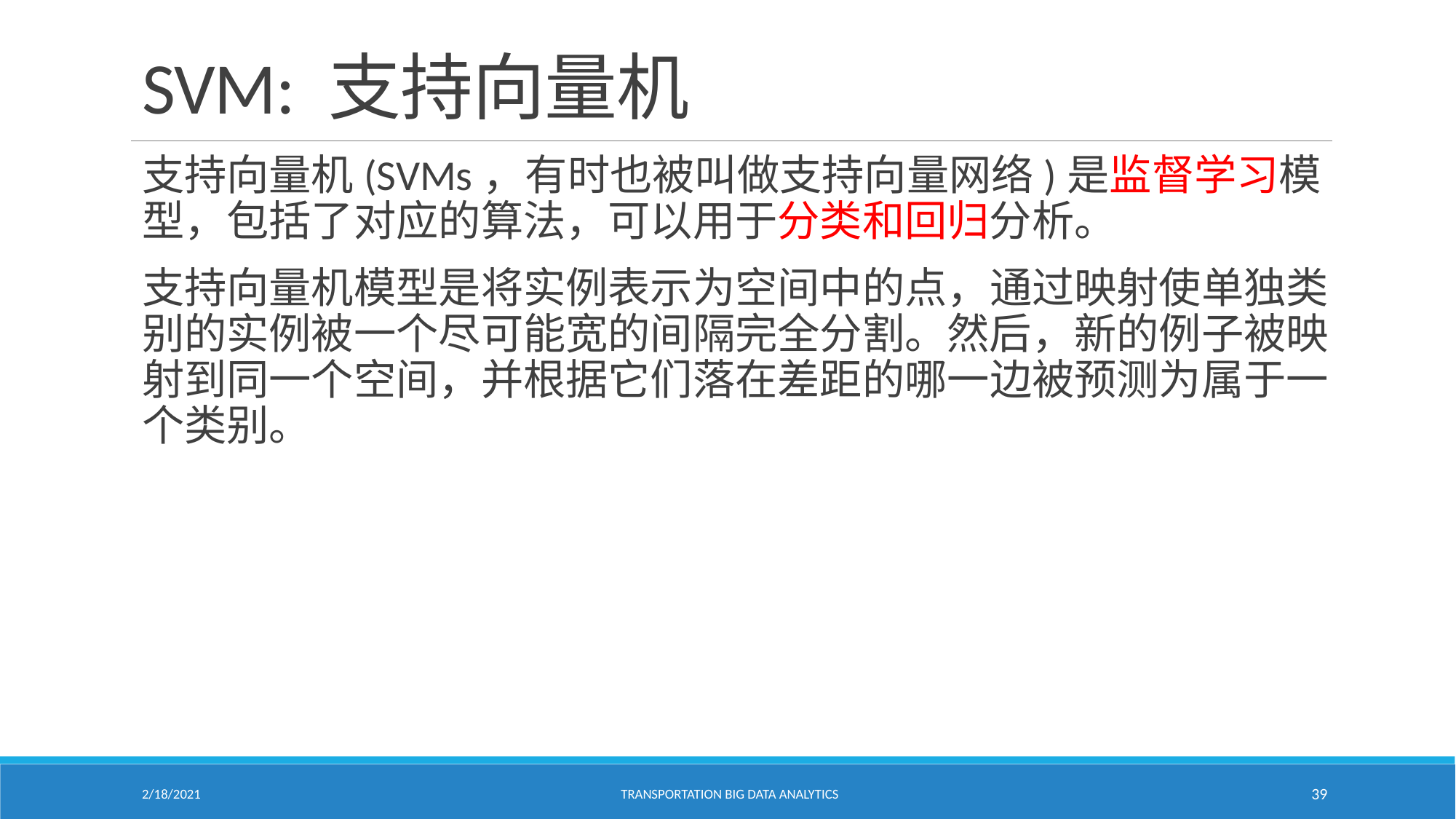

# SVM: 支持向量机
支持向量机(SVMs，有时也被叫做支持向量网络)是监督学习模型，包括了对应的算法，可以用于分类和回归分析。
支持向量机模型是将实例表示为空间中的点，通过映射使单独类别的实例被一个尽可能宽的间隔完全分割。然后，新的例子被映射到同一个空间，并根据它们落在差距的哪一边被预测为属于一个类别。
2/18/2021
Transportation Big Data Analytics
39